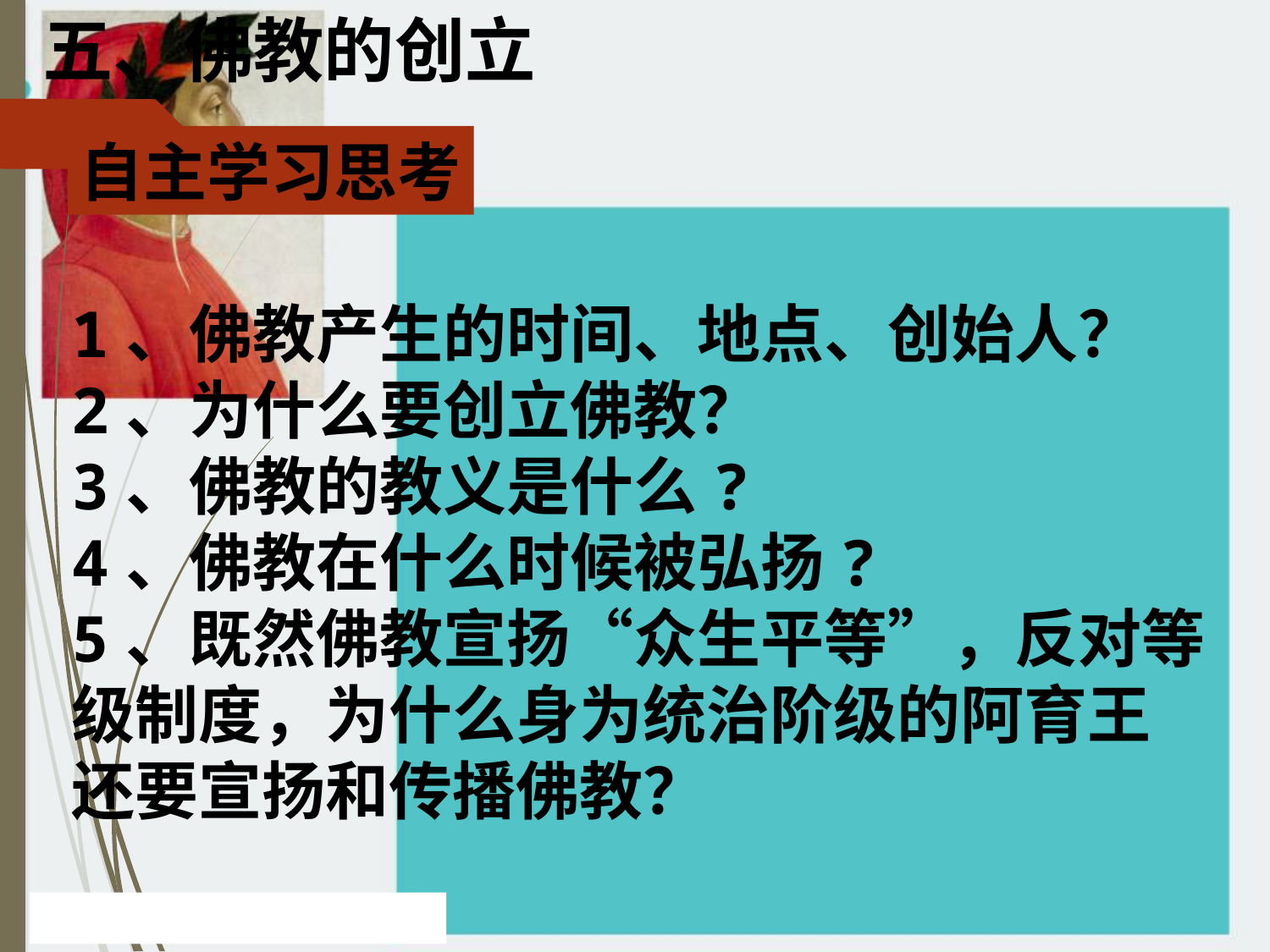

五、佛教的创立
自主学习思考
1、佛教产生的时间、地点、创始人？
2、为什么要创立佛教？
3、佛教的教义是什么?
4、佛教在什么时候被弘扬?
5、既然佛教宣扬“众生平等”，反对等级制度，为什么身为统治阶级的阿育王还要宣扬和传播佛教？